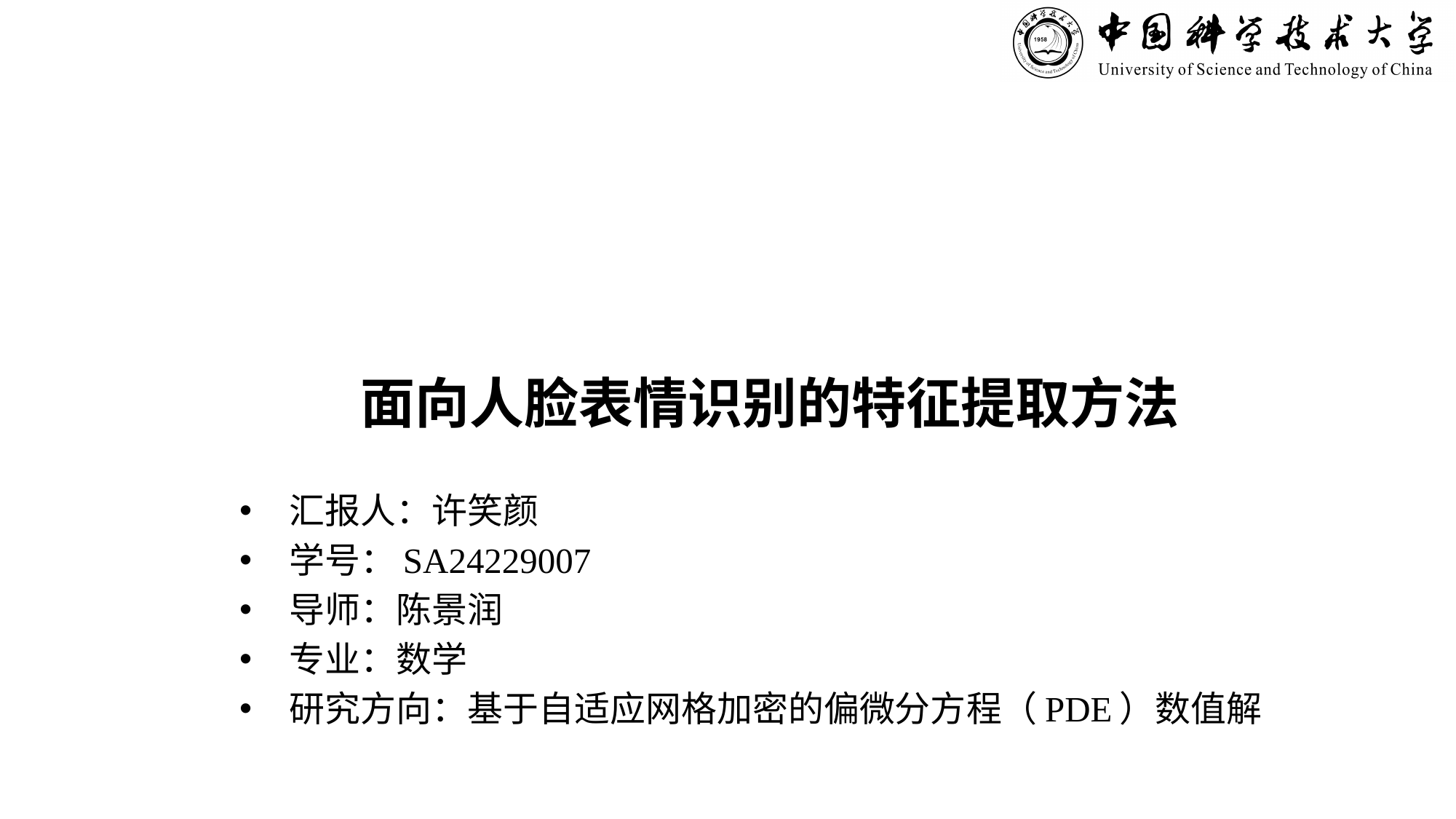

# 面向人脸表情识别的特征提取方法
汇报人：许笑颜
学号：SA24229007
导师：陈景润
专业：数学
研究方向：基于自适应网格加密的偏微分方程（PDE）数值解